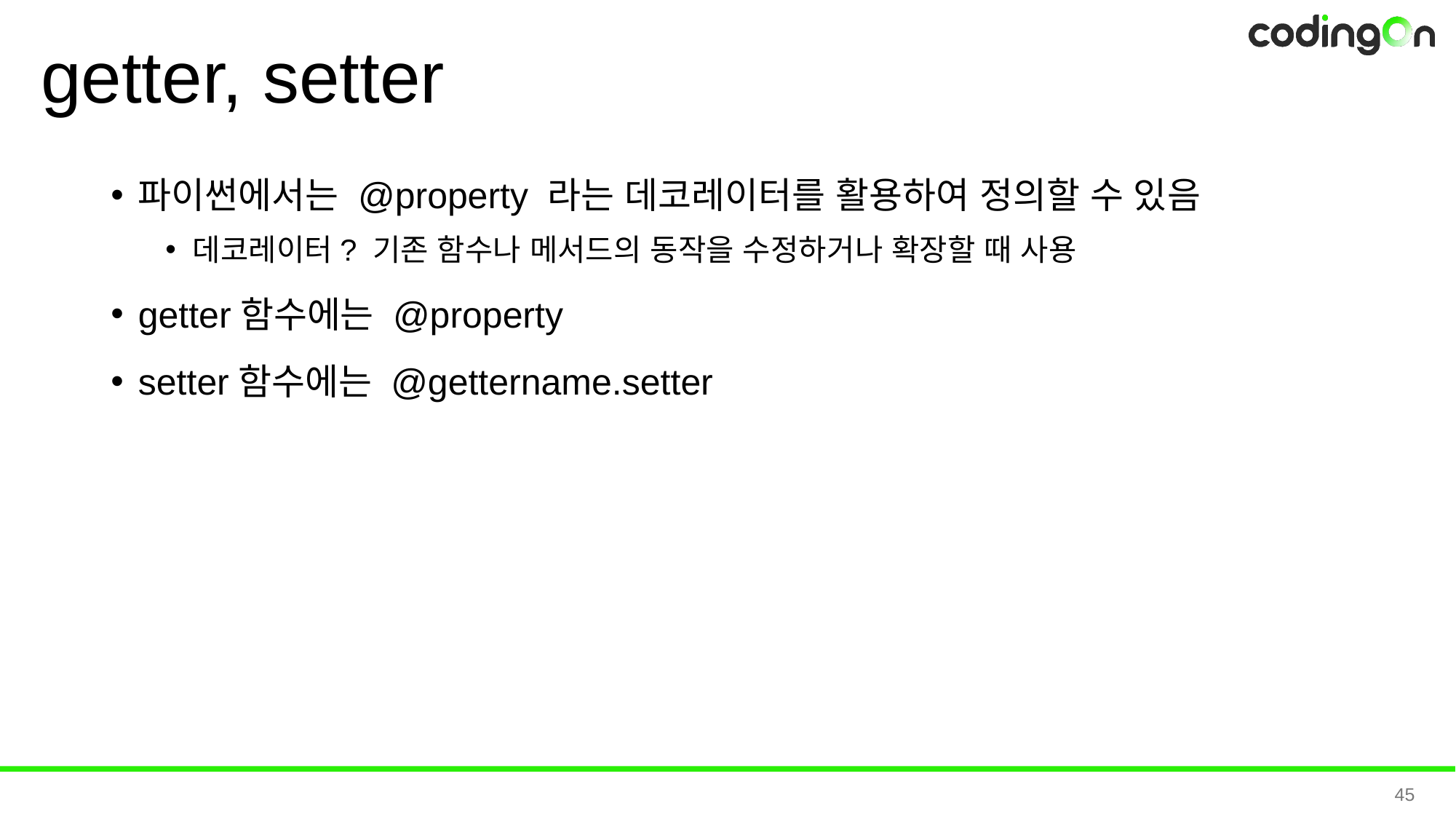

# getter, setter
파이썬에서는 @property 라는 데코레이터를 활용하여 정의할 수 있음
데코레이터? 기존 함수나 메서드의 동작을 수정하거나 확장할 때 사용
getter함수에는 @property
setter함수에는 @gettername.setter

45